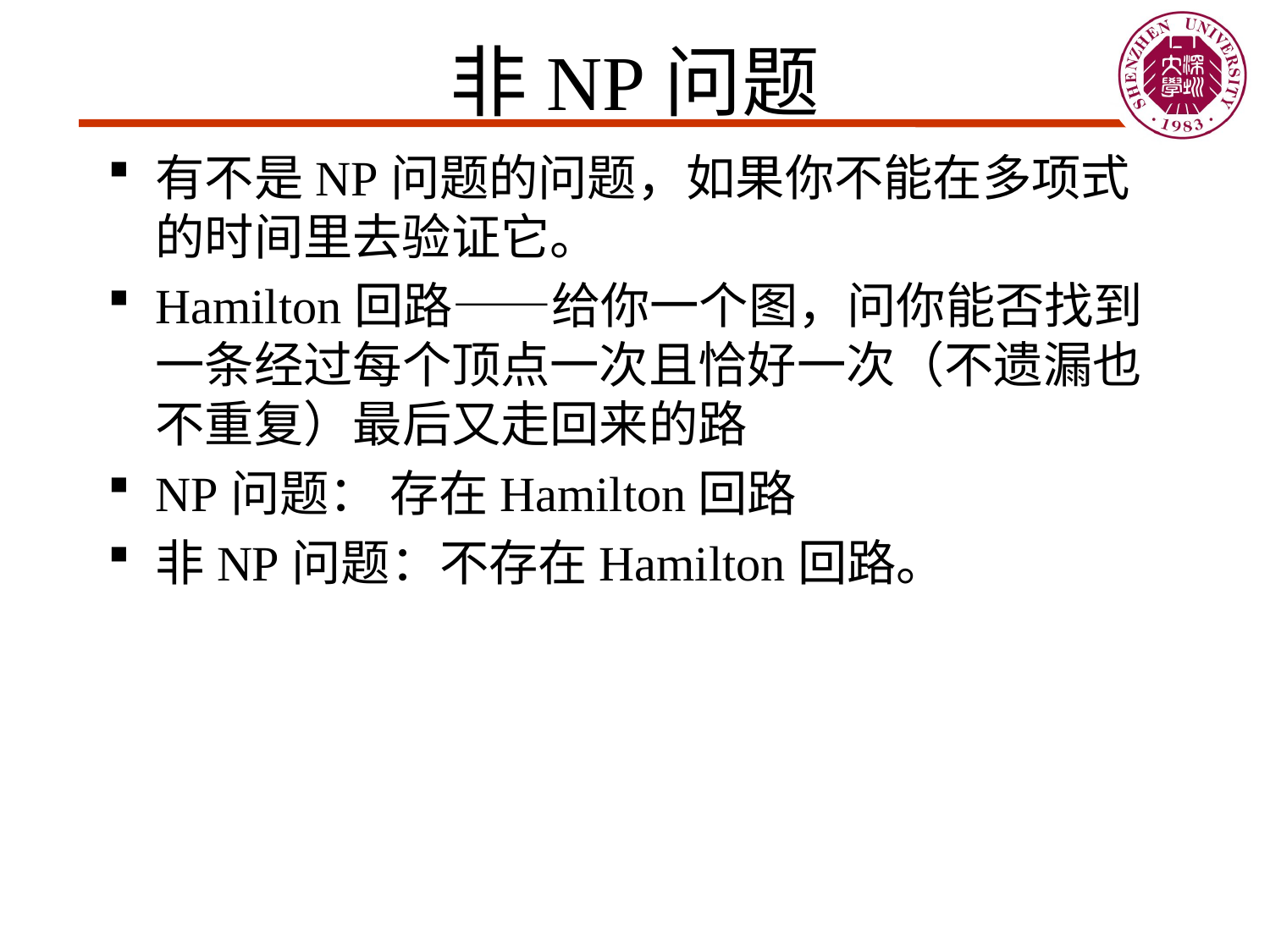

# 非NP问题
有不是NP问题的问题，如果你不能在多项式的时间里去验证它。
Hamilton回路——给你一个图，问你能否找到一条经过每个顶点一次且恰好一次（不遗漏也不重复）最后又走回来的路
NP问题： 存在Hamilton回路
非NP问题：不存在Hamilton回路。